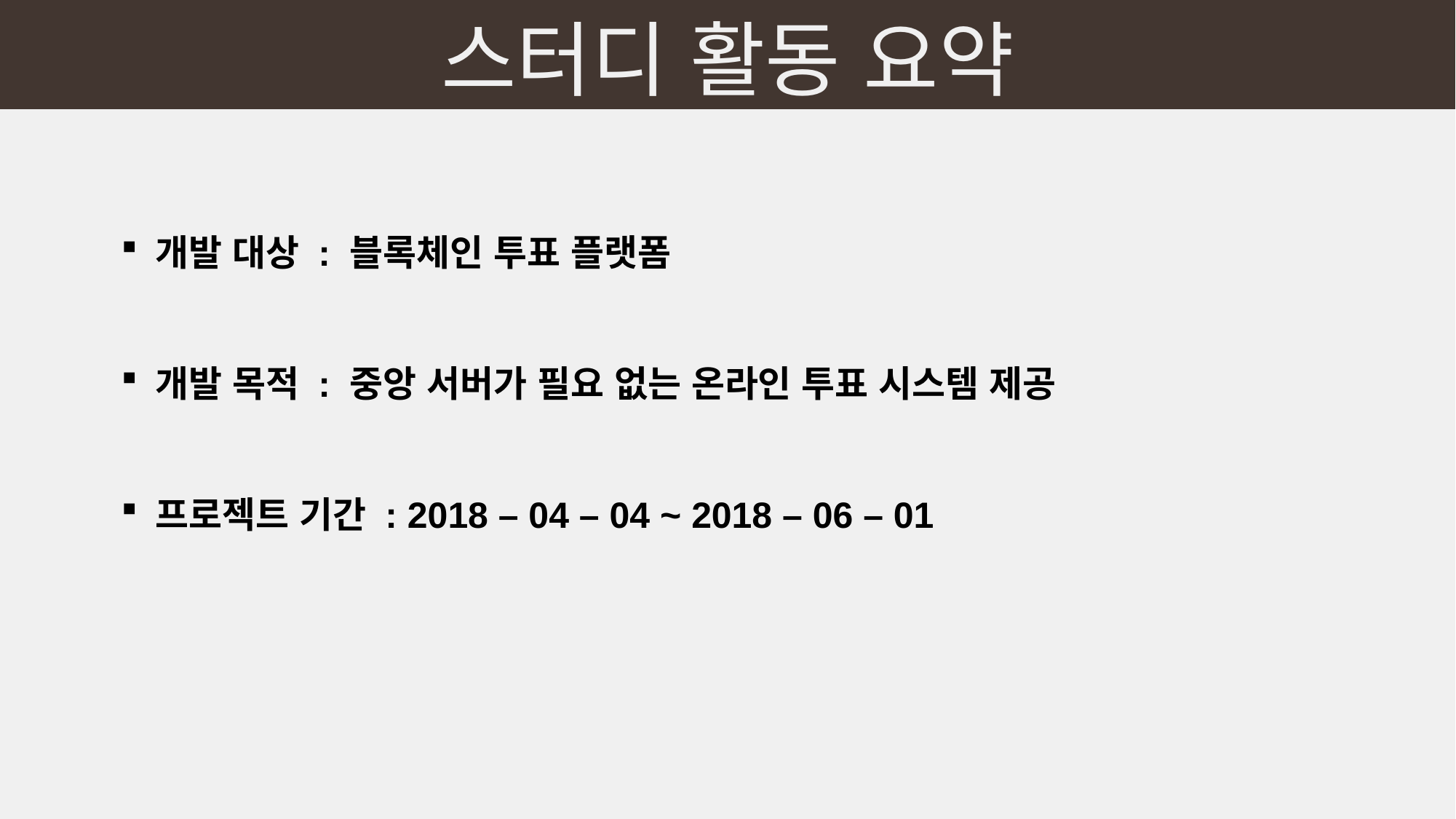

스터디 활동 요약
개발 대상 : 블록체인 투표 플랫폼

개발 목적 : 중앙 서버가 필요 없는 온라인 투표 시스템 제공

프로젝트 기간 : 2018 – 04 – 04 ~ 2018 – 06 – 01